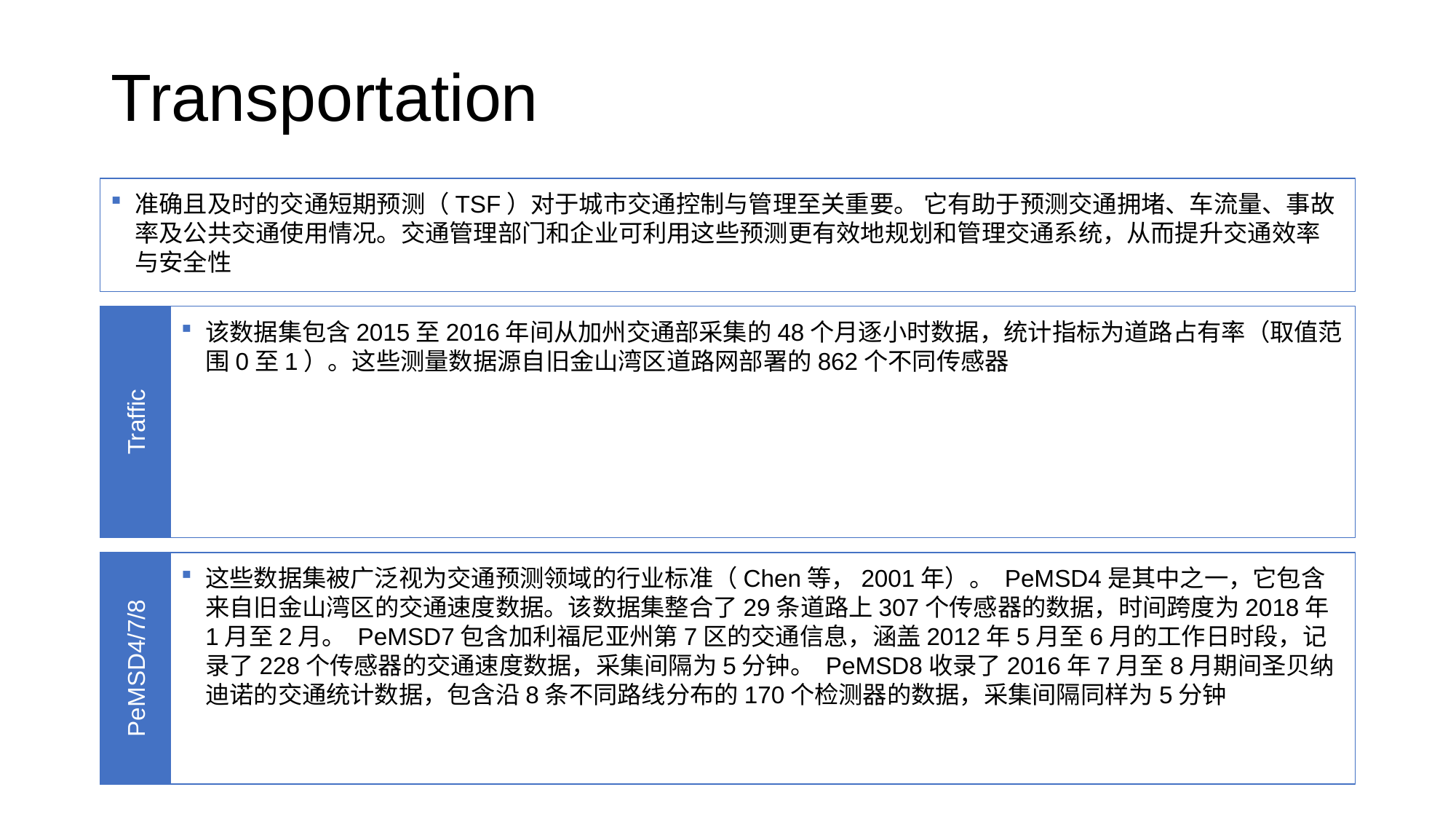

# Transportation
准确且及时的交通短期预测（TSF）对于城市交通控制与管理至关重要。 它有助于预测交通拥堵、车流量、事故率及公共交通使用情况。交通管理部门和企业可利用这些预测更有效地规划和管理交通系统，从而提升交通效率与安全性
该数据集包含2015至2016年间从加州交通部采集的48个月逐小时数据，统计指标为道路占有率（取值范围0至1）。这些测量数据源自旧金山湾区道路网部署的862个不同传感器

Traffic
这些数据集被广泛视为交通预测领域的行业标准（Chen等，2001年）。 PeMSD4是其中之一，它包含来自旧金山湾区的交通速度数据。该数据集整合了29条道路上307个传感器的数据，时间跨度为2018年1月至2月。 PeMSD7包含加利福尼亚州第7区的交通信息，涵盖2012年5月至6月的工作日时段，记录了228个传感器的交通速度数据，采集间隔为5分钟。 PeMSD8收录了2016年7月至8月期间圣贝纳迪诺的交通统计数据，包含沿8条不同路线分布的170个检测器的数据，采集间隔同样为5分钟

PeMSD4/7/8